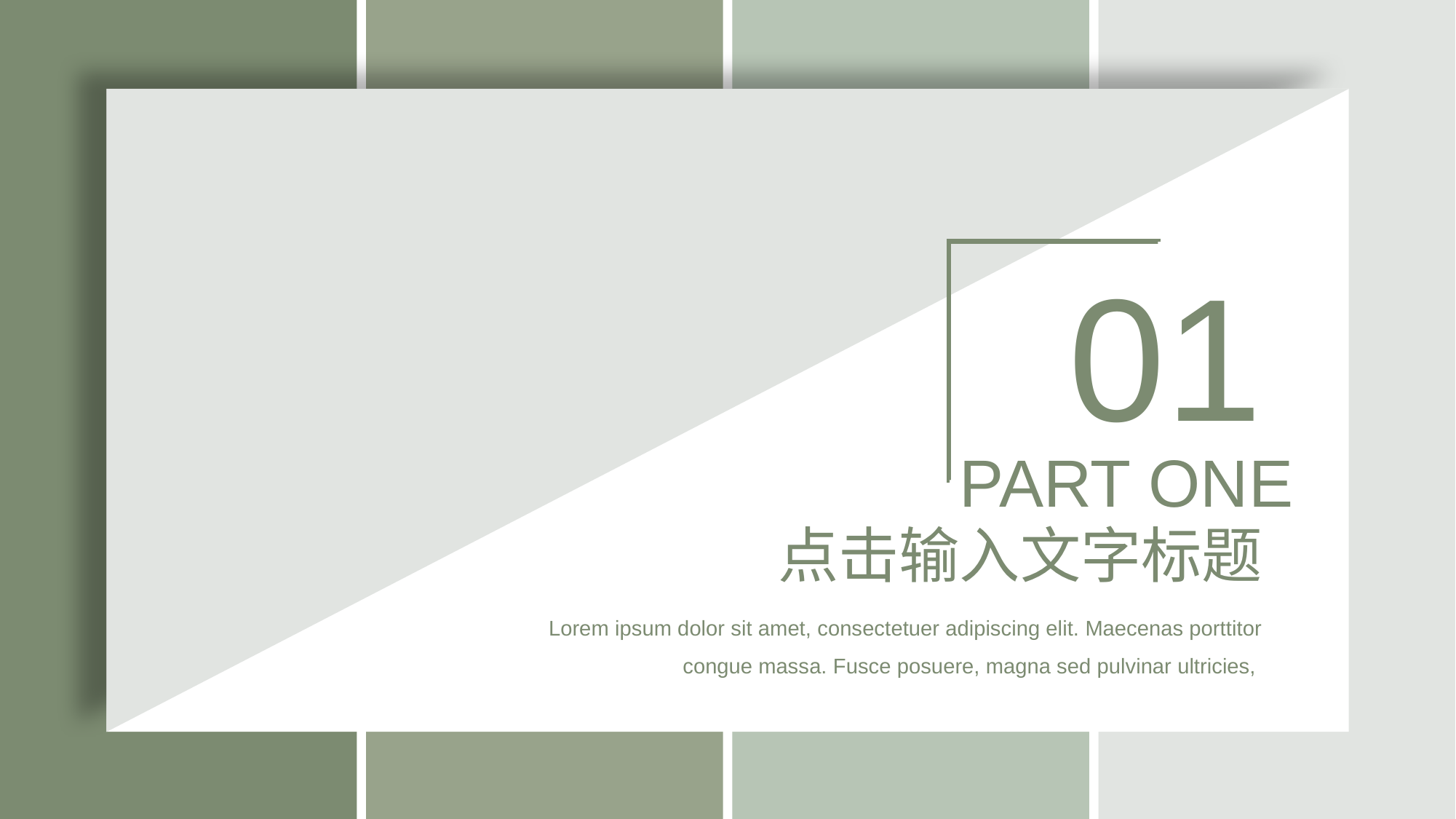

01
PART ONE
点击输入文字标题
Lorem ipsum dolor sit amet, consectetuer adipiscing elit. Maecenas porttitor congue massa. Fusce posuere, magna sed pulvinar ultricies,